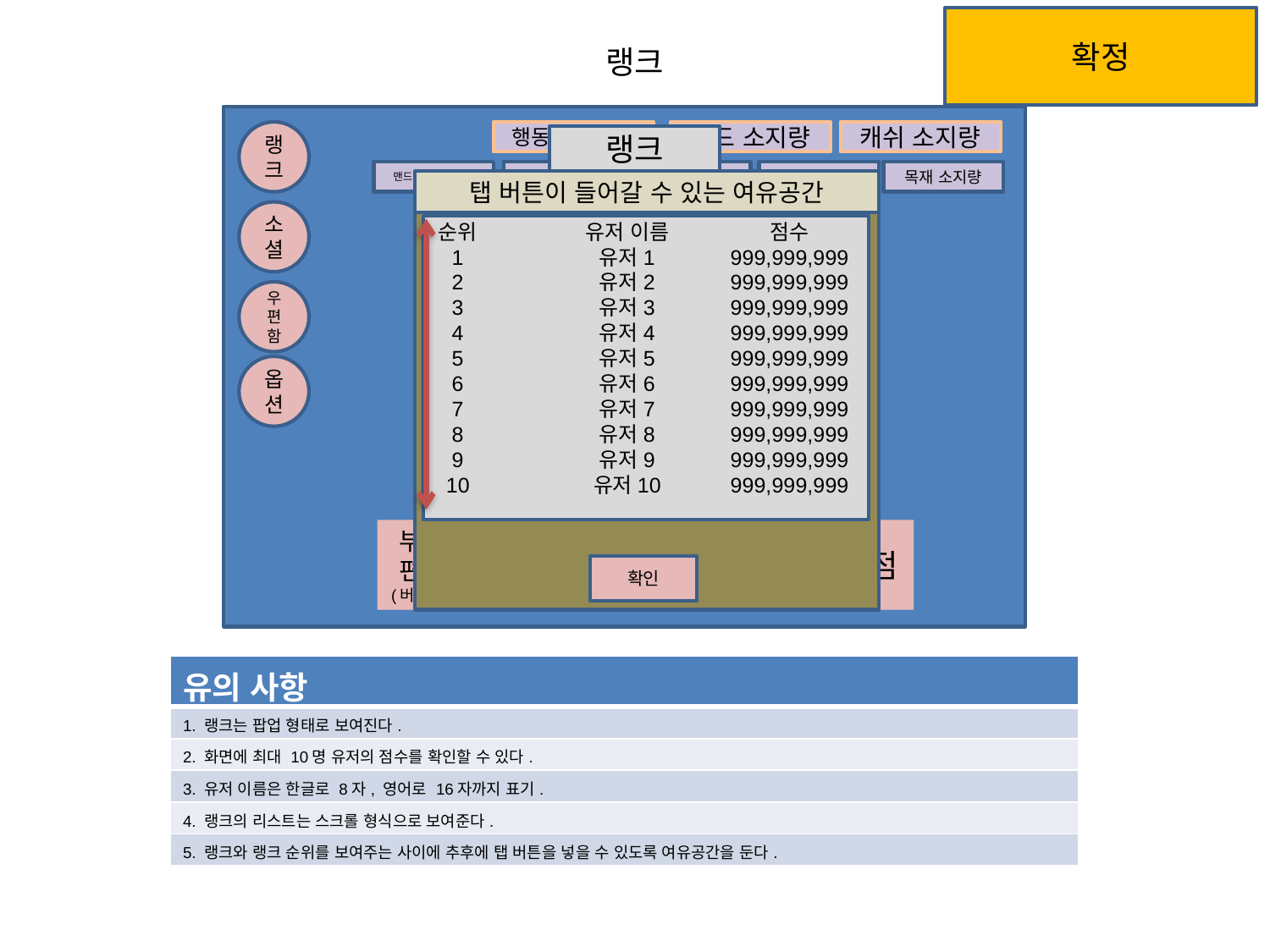

확정
랭크
월드맵
랭크
행동력 소지량
골드 소지량
캐쉬 소지량
맨드레이크 소지량
유황 소지량
보석 소지량
철 소지량
목재 소지량
소셜
우편함
옵션
부대편성
(버튼화)
기술 연구
장비 제작
창고
상점
랭크

탭 버튼이 들어갈 수 있는 여유공간
순위
1
2
3
4
5
6
7
8
9
10
유저 이름
유저1
유저2
유저3
유저4
유저5
유저6
유저7
유저8
유저9
유저10
점수
999,999,999
999,999,999
999,999,999
999,999,999
999,999,999
999,999,999
999,999,999
999,999,999
999,999,999
999,999,999

확인
| 유의 사항 |
| --- |
| 1. 랭크는 팝업 형태로 보여진다. |
| 2. 화면에 최대 10명 유저의 점수를 확인할 수 있다. |
| 3. 유저 이름은 한글로 8자, 영어로 16자까지 표기. |
| 4. 랭크의 리스트는 스크롤 형식으로 보여준다. |
| 5. 랭크와 랭크 순위를 보여주는 사이에 추후에 탭 버튼을 넣을 수 있도록 여유공간을 둔다. |